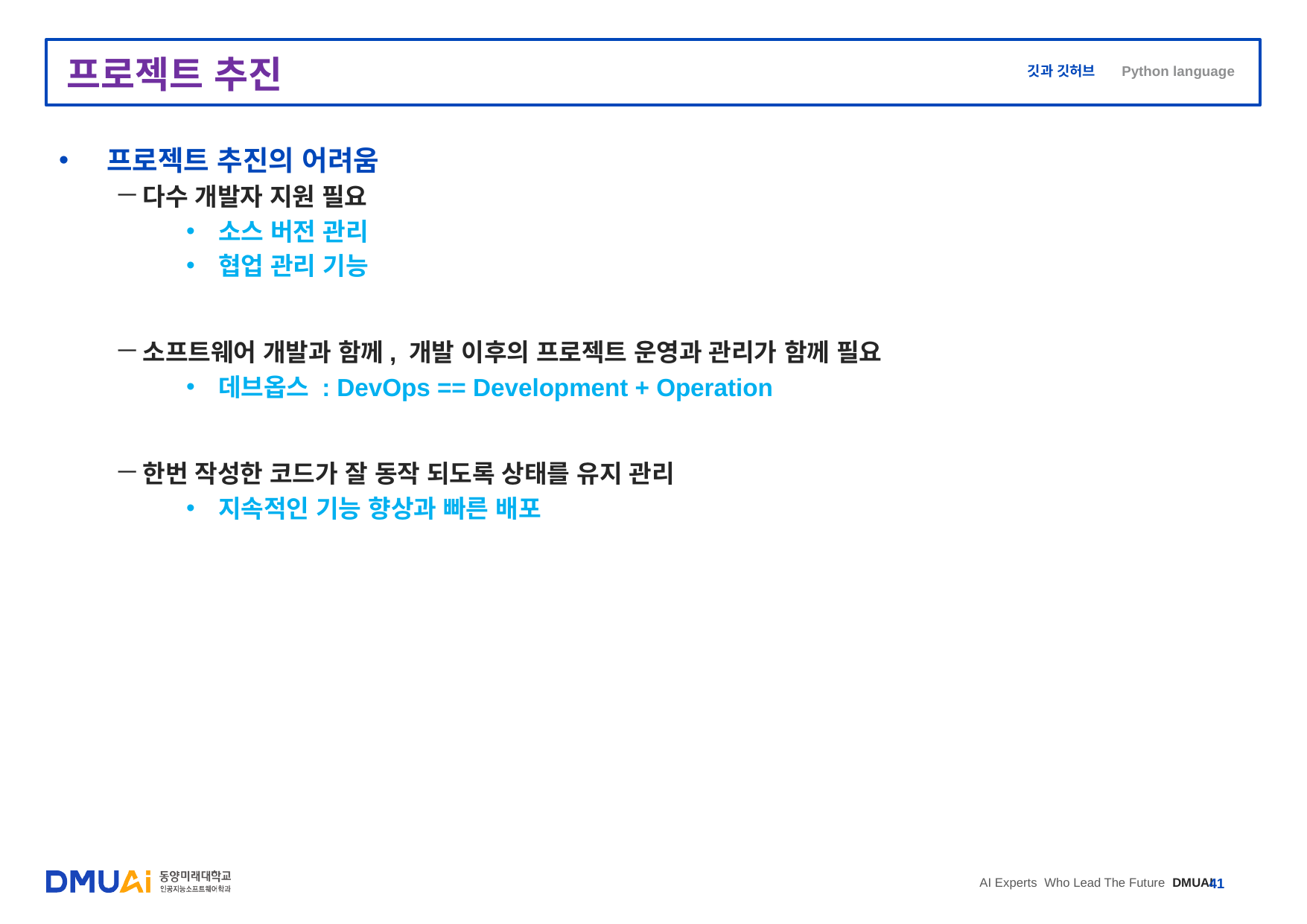

# 프로젝트 추진
프로젝트 추진의 어려움
다수 개발자 지원 필요
소스 버전 관리
협업 관리 기능

소프트웨어 개발과 함께, 개발 이후의 프로젝트 운영과 관리가 함께 필요
데브옵스 : DevOps == Development + Operation

한번 작성한 코드가 잘 동작 되도록 상태를 유지 관리
지속적인 기능 향상과 빠른 배포